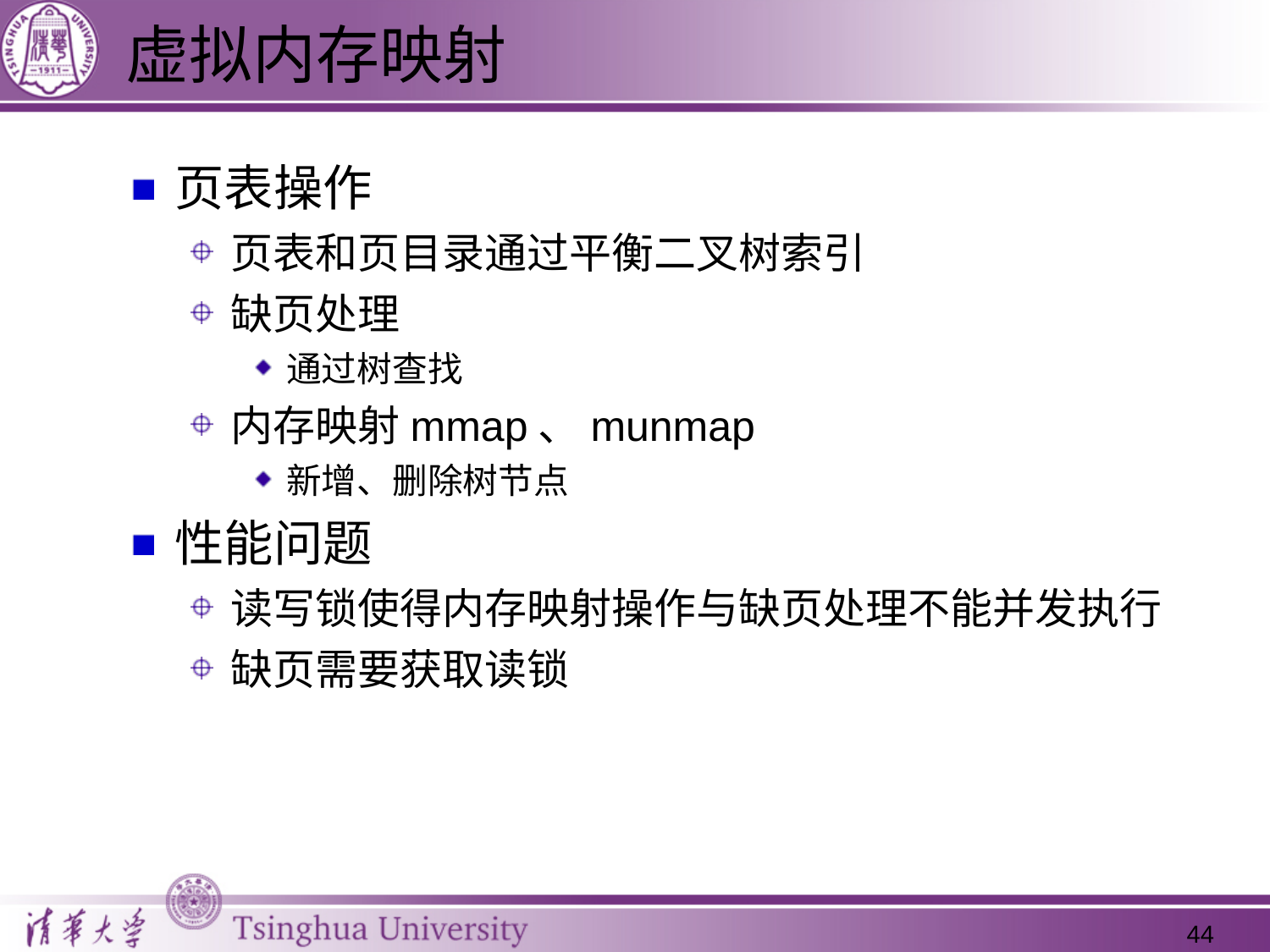

# 虚拟内存映射
页表操作
页表和页目录通过平衡二叉树索引
缺页处理
通过树查找
内存映射mmap、munmap
新增、删除树节点
性能问题
读写锁使得内存映射操作与缺页处理不能并发执行
缺页需要获取读锁
44